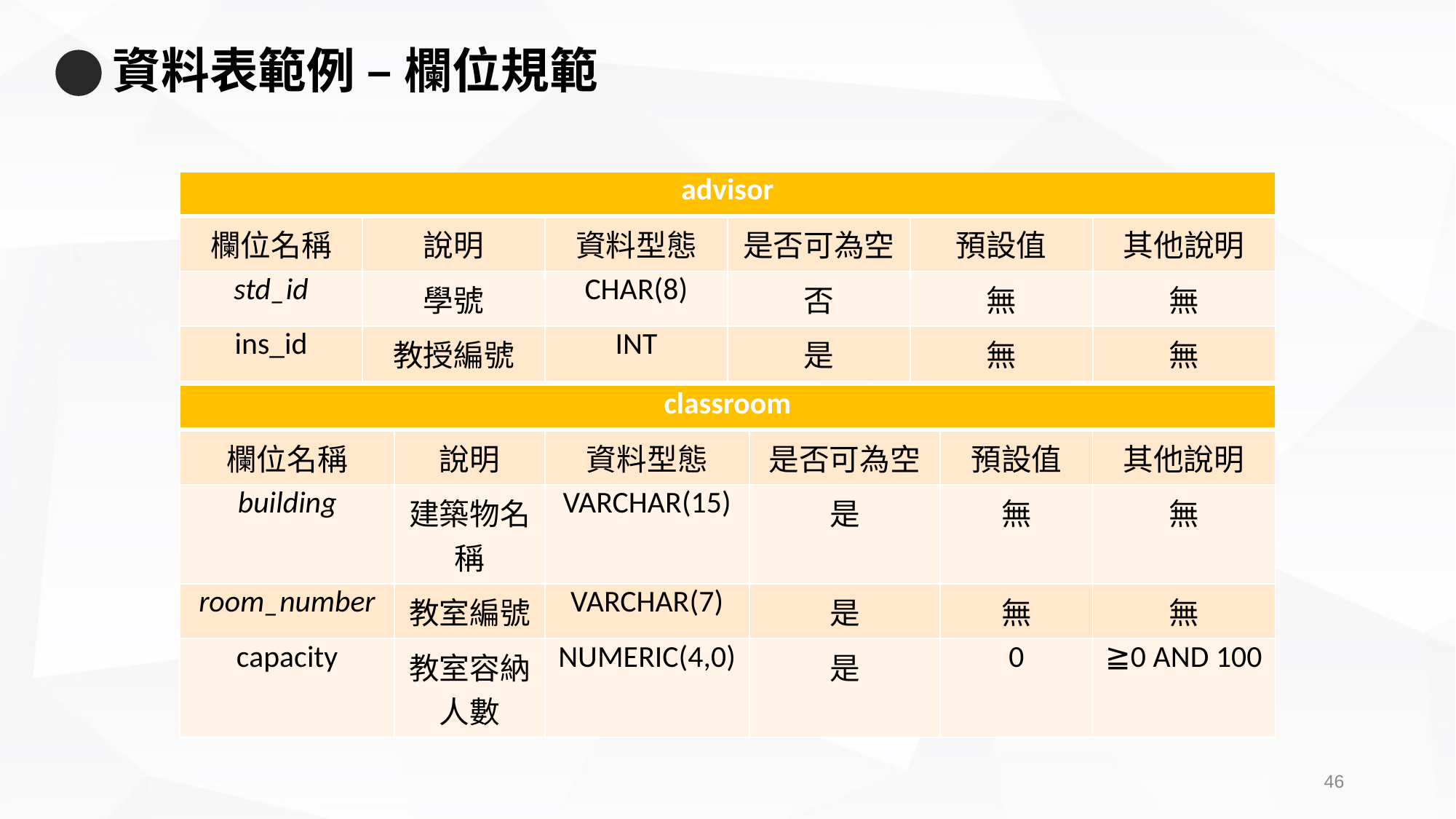

# 資料表範例 – 欄位規範
| advisor |  |  |  |  |  |
| --- | --- | --- | --- | --- | --- |
| 欄位名稱 | 說明 | 資料型態 | 是否可為空 | 預設值 | 其他說明 |
| std\_id | 學號 | CHAR(8) | 否 | 無 | 無 |
| ins\_id | 教授編號 | INT | 是 | 無 | 無 |
| classroom |  |  |  |  |  |
| --- | --- | --- | --- | --- | --- |
| 欄位名稱 | 說明 | 資料型態 | 是否可為空 | 預設值 | 其他說明 |
| building | 建築物名稱 | VARCHAR(15) | 是 | 無 | 無 |
| room\_number | 教室編號 | VARCHAR(7) | 是 | 無 | 無 |
| capacity | 教室容納人數 | NUMERIC(4,0) | 是 | 0 | ≧0 AND 100 |
46